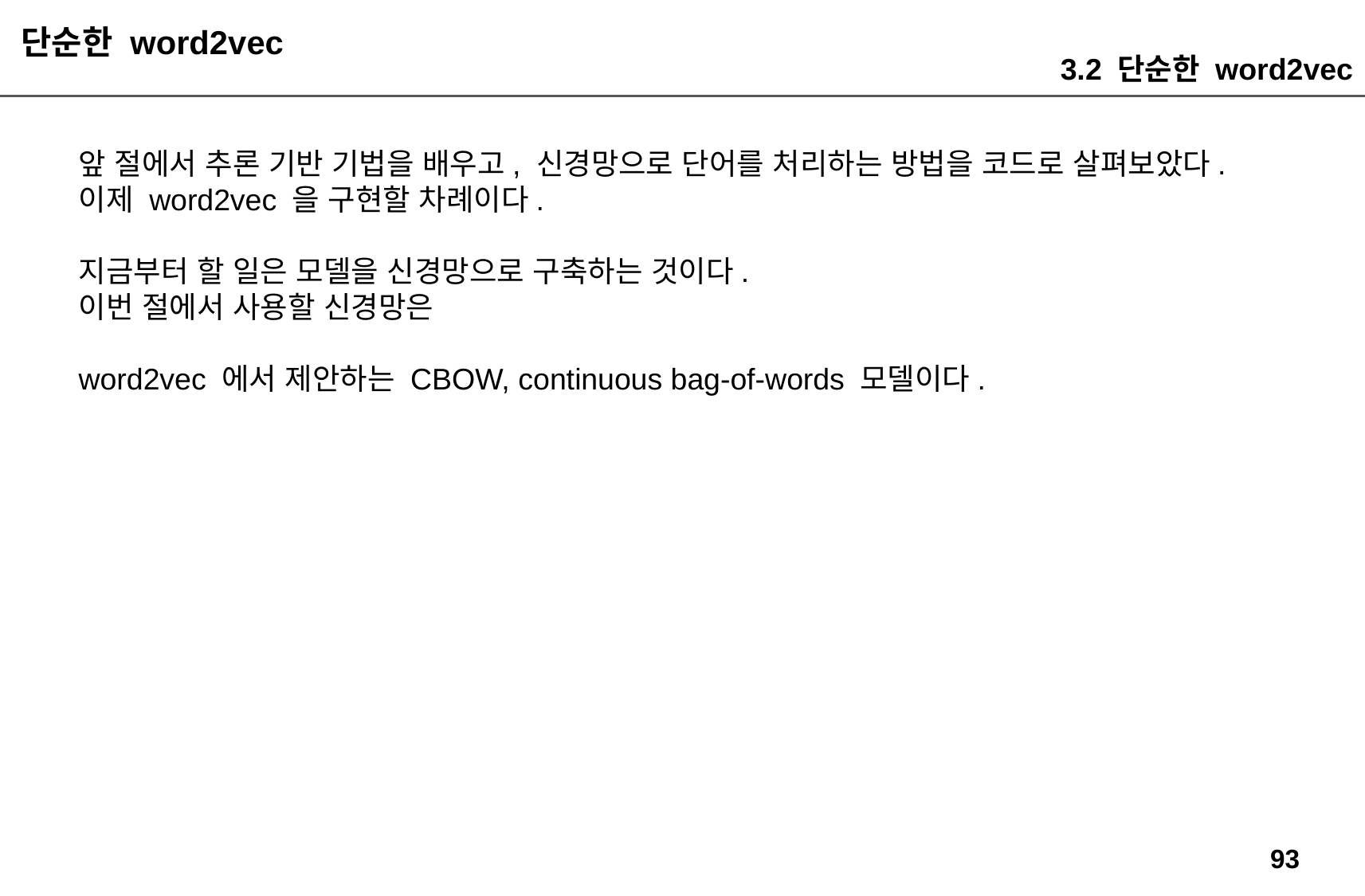

단순한 word2vec
3.2 단순한 word2vec
앞 절에서 추론 기반 기법을 배우고, 신경망으로 단어를 처리하는 방법을 코드로 살펴보았다.
이제 word2vec 을 구현할 차례이다.

지금부터 할 일은 모델을 신경망으로 구축하는 것이다.
이번 절에서 사용할 신경망은

word2vec 에서 제안하는 CBOW, continuous bag-of-words 모델이다.